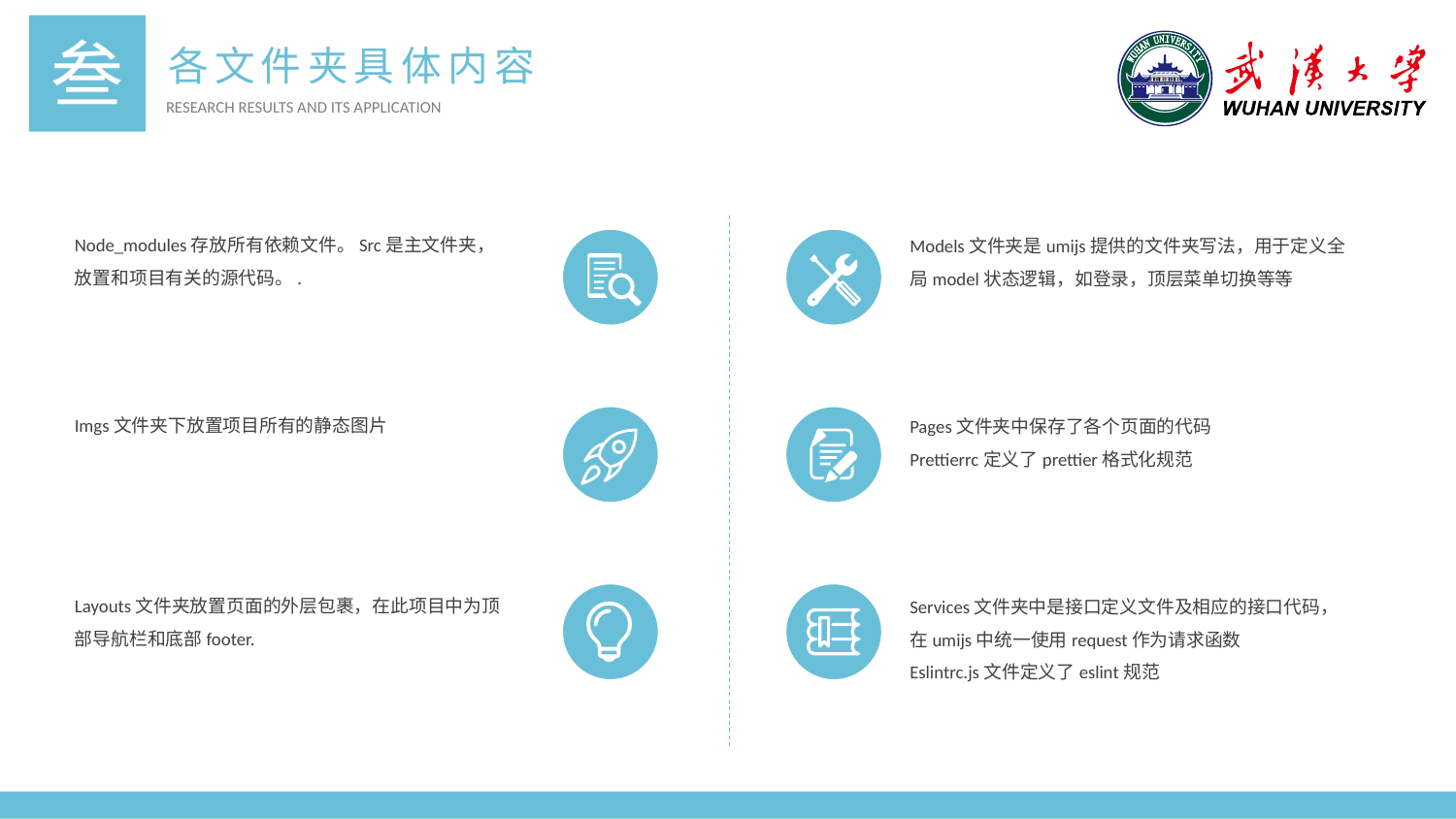

叁
各文件夹具体内容
RESEARCH RESULTS AND ITS APPLICATION
Node_modules存放所有依赖文件。Src是主文件夹，放置和项目有关的源代码。.
Models文件夹是umijs提供的文件夹写法，用于定义全局model状态逻辑，如登录，顶层菜单切换等等

Imgs文件夹下放置项目所有的静态图片
Pages文件夹中保存了各个页面的代码
Prettierrc定义了prettier格式化规范

Layouts文件夹放置页面的外层包裹，在此项目中为顶部导航栏和底部footer.
Services文件夹中是接口定义文件及相应的接口代码，在umijs中统一使用request作为请求函数
Eslintrc.js文件定义了eslint规范

12